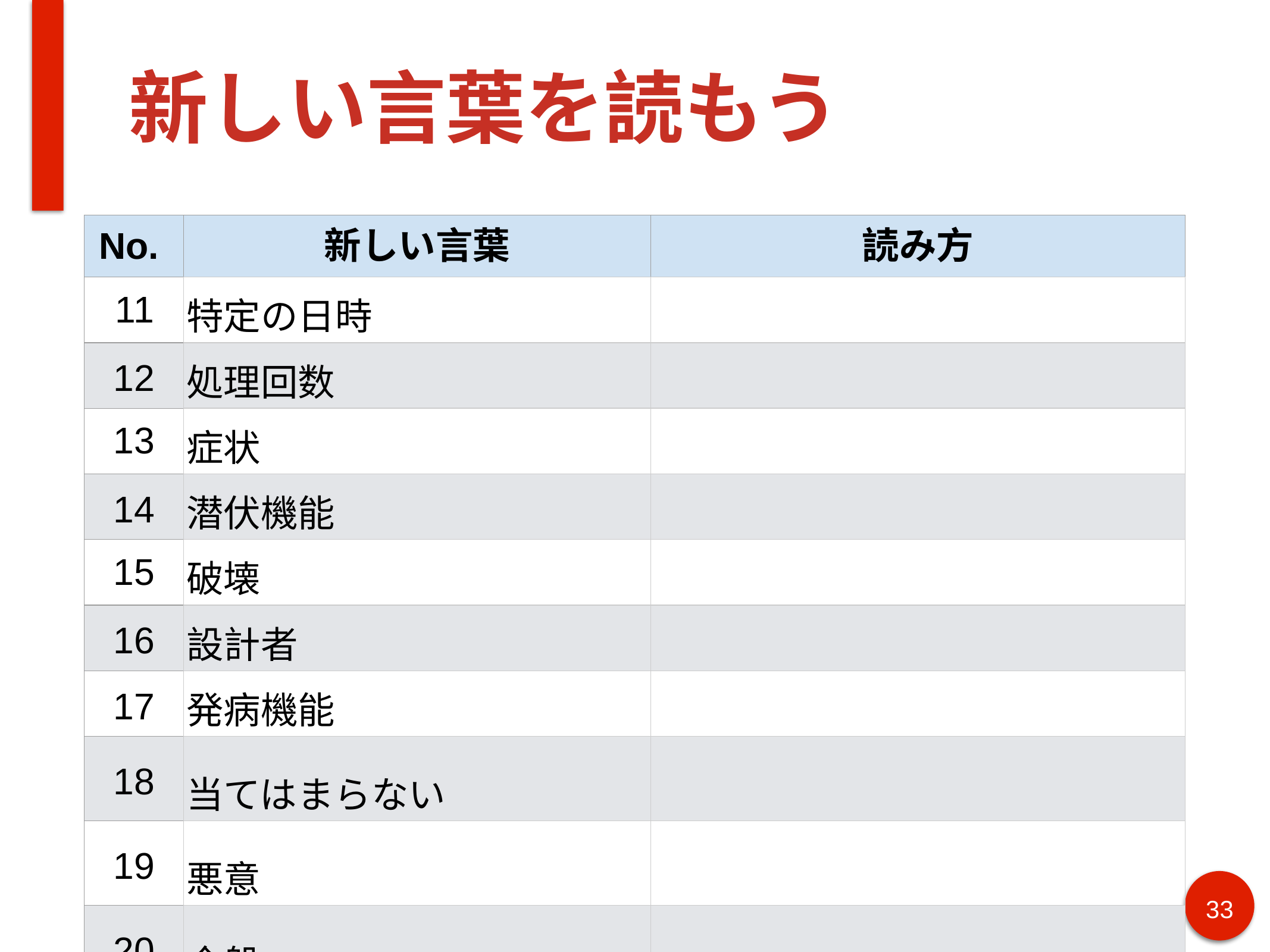

# 新しい言葉を読もう
| No. | 新しい言葉 | 読み方 |
| --- | --- | --- |
| 11 | 特定の日時 |  |
| 12 | 処理回数 |  |
| 13 | 症状 |  |
| 14 | 潜伏機能 |  |
| 15 | 破壊 |  |
| 16 | 設計者 |  |
| 17 | 発病機能 |  |
| 18 | 当てはまらない |  |
| 19 | 悪意 |  |
| 20 | 全般 |  |
33